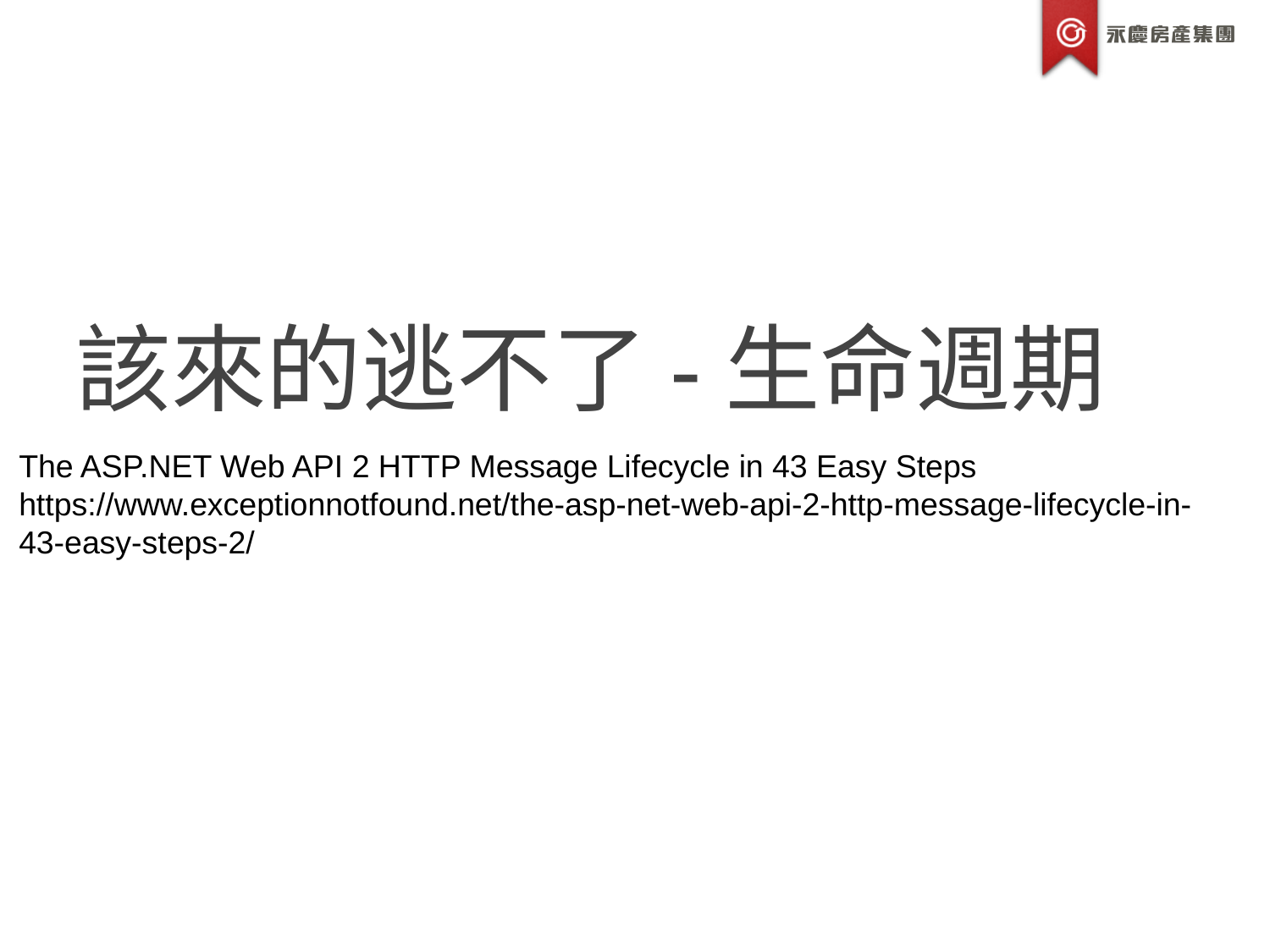

該來的逃不了-生命週期
The ASP.NET Web API 2 HTTP Message Lifecycle in 43 Easy Steps
https://www.exceptionnotfound.net/the-asp-net-web-api-2-http-message-lifecycle-in-43-easy-steps-2/